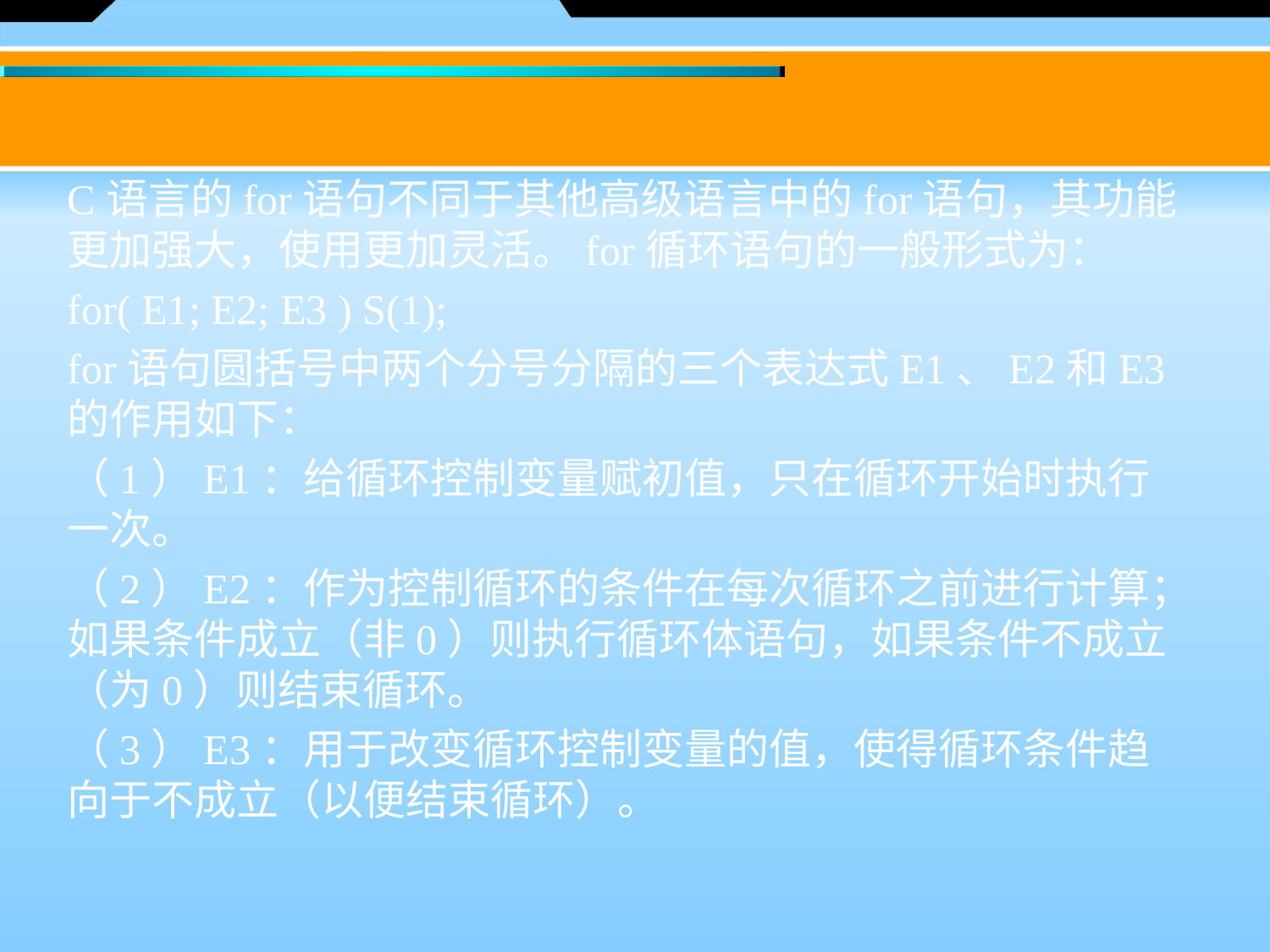

C语言的for语句不同于其他高级语言中的for语句，其功能更加强大，使用更加灵活。for循环语句的一般形式为：
for( E1; E2; E3 ) S(1);
for语句圆括号中两个分号分隔的三个表达式E1、E2和E3的作用如下：
（1）E1：给循环控制变量赋初值，只在循环开始时执行一次。
（2）E2：作为控制循环的条件在每次循环之前进行计算；如果条件成立（非0）则执行循环体语句，如果条件不成立（为0）则结束循环。
（3）E3：用于改变循环控制变量的值，使得循环条件趋向于不成立（以便结束循环）。